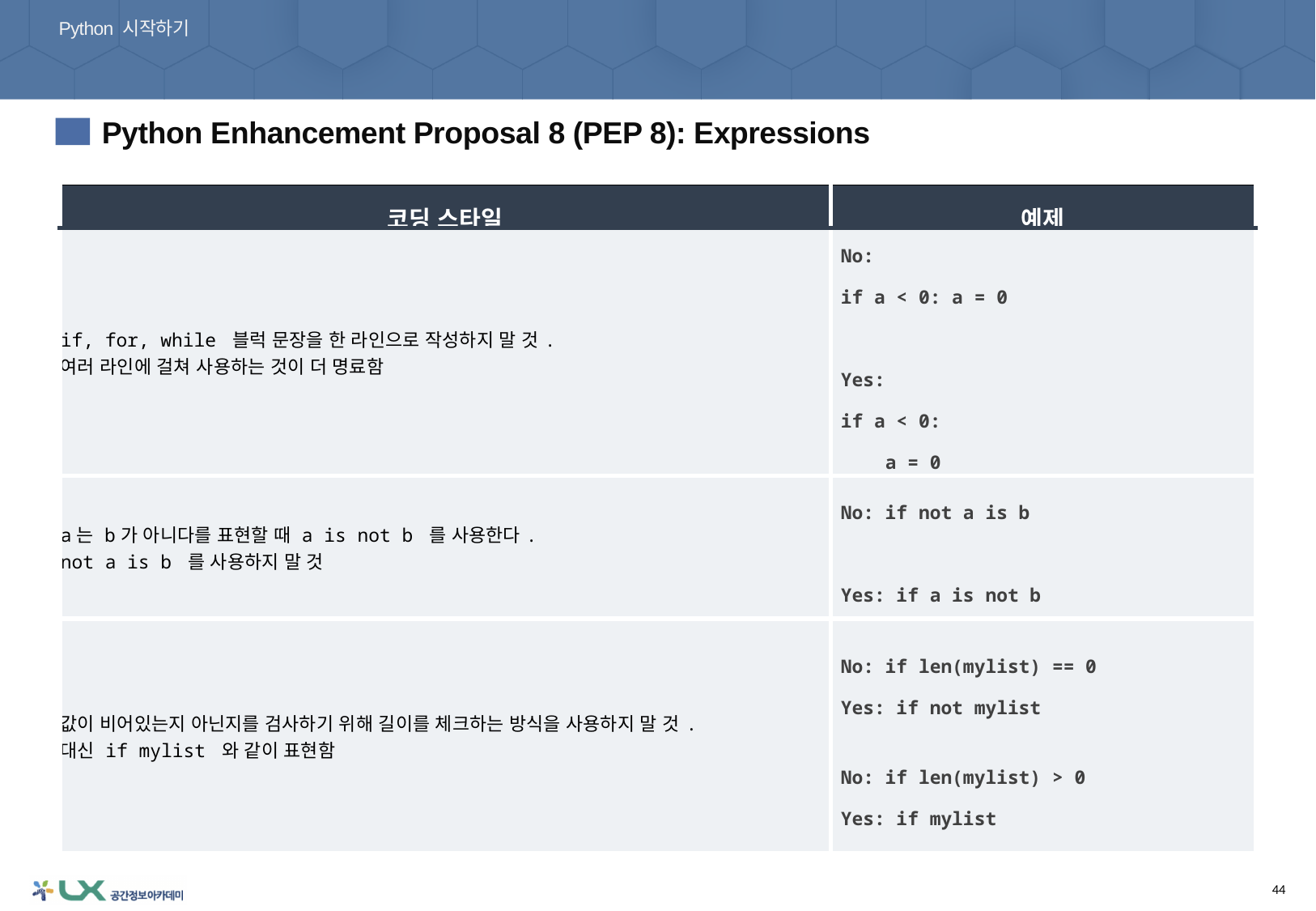

Python 시작하기
02. 코딩 스타일 가이드라인
Python Enhancement Proposal 8 (PEP 8): Expressions
3
| 코딩 스타일 | 예제 |
| --- | --- |
| if, for, while 블럭 문장을 한 라인으로 작성하지 말 것. 여러 라인에 걸쳐 사용하는 것이 더 명료함 | No: if a < 0: a = 0 Yes: if a < 0:     a = 0 |
| a는 b가 아니다를 표현할 때 a is not b 를 사용한다. not a is b 를 사용하지 말 것 | No: if not a is b Yes: if a is not b |
| 값이 비어있는지 아닌지를 검사하기 위해 길이를 체크하는 방식을 사용하지 말 것. 대신 if mylist 와 같이 표현함 | No: if len(mylist) == 0 Yes: if not mylist No: if len(mylist) > 0 Yes: if mylist |
44